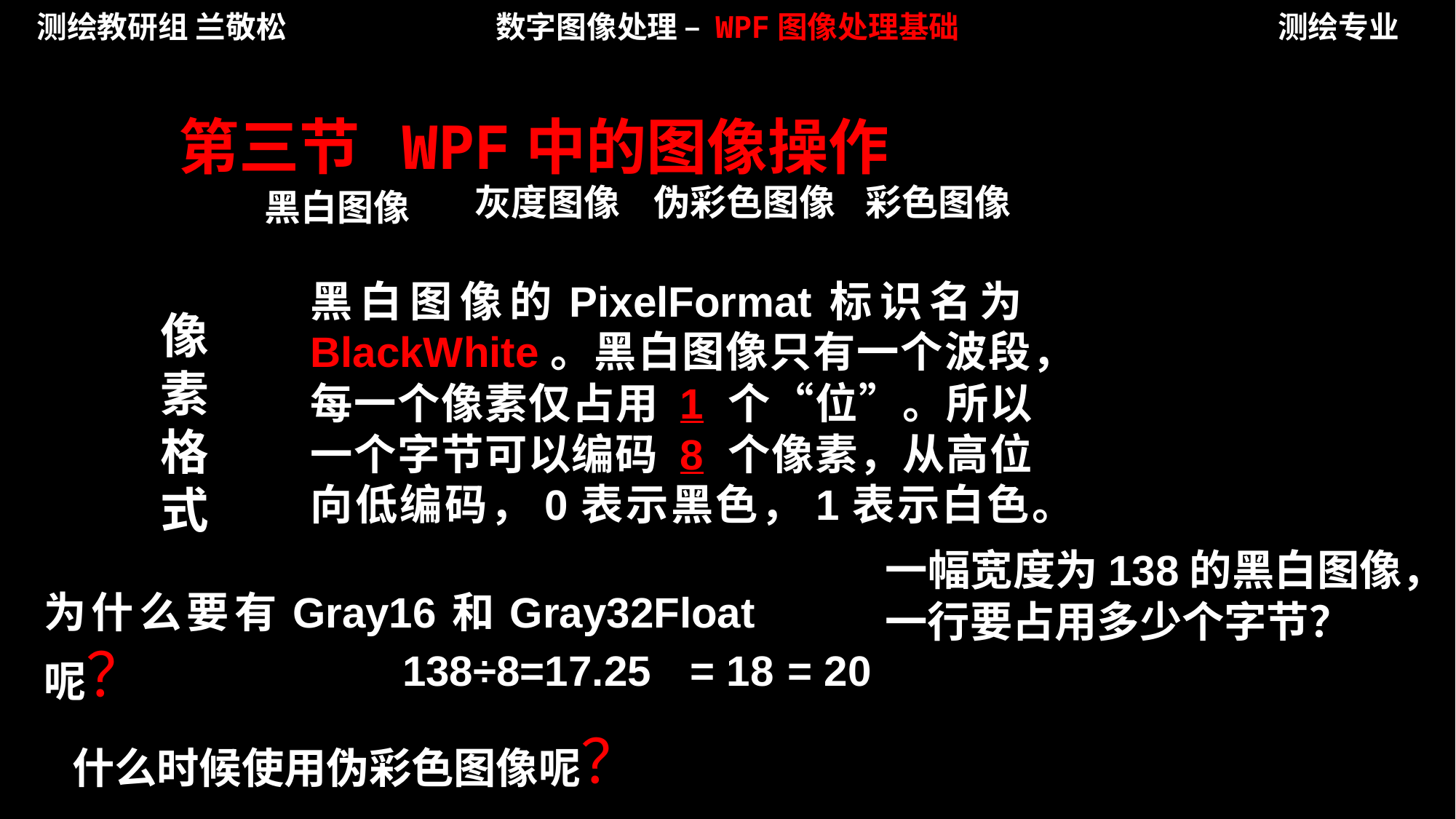

测绘教研组 兰敬松
数字图像处理 – WPF图像处理基础
测绘专业
第三节  WPF中的图像操作
灰度图像
伪彩色图像
彩色图像
黑白图像
黑白图像的PixelFormat标识名为BlackWhite。黑白图像只有一个波段，每一个像素仅占用 1 个“位”。所以一个字节可以编码 8 个像素，从高位向低编码，0表示黑色，1表示白色。
像素格式
一幅宽度为138的黑白图像，一行要占用多少个字节？
为什么要有Gray16和Gray32Float呢？
= 18
 = 20
138÷8=17.25
什么时候使用伪彩色图像呢？